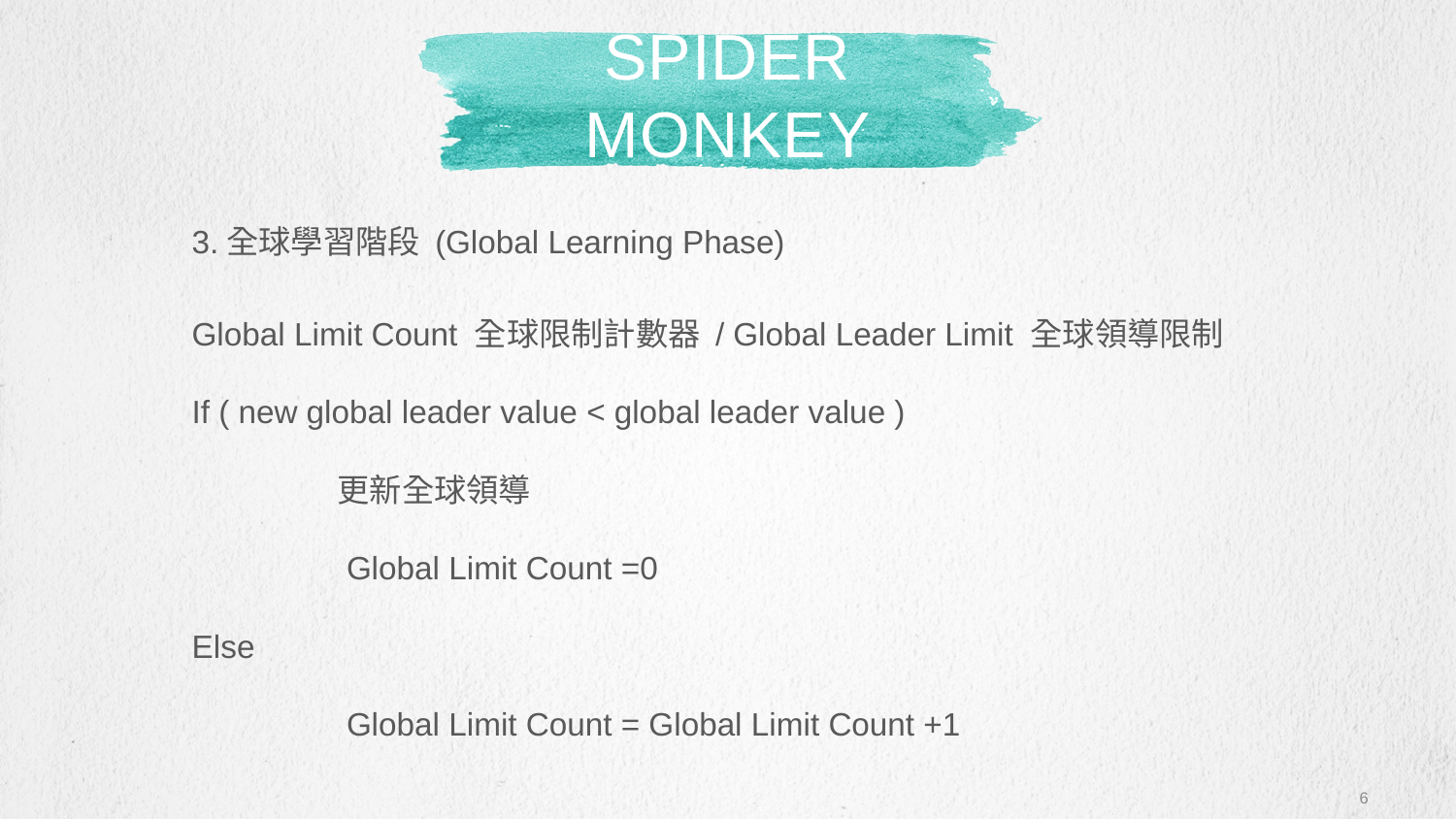

# Spider monkey
3.全球學習階段 (Global Learning Phase)
Global Limit Count 全球限制計數器 / Global Leader Limit 全球領導限制
If ( new global leader value < global leader value )
	更新全球領導
	 Global Limit Count =0
Else
	 Global Limit Count = Global Limit Count +1
6